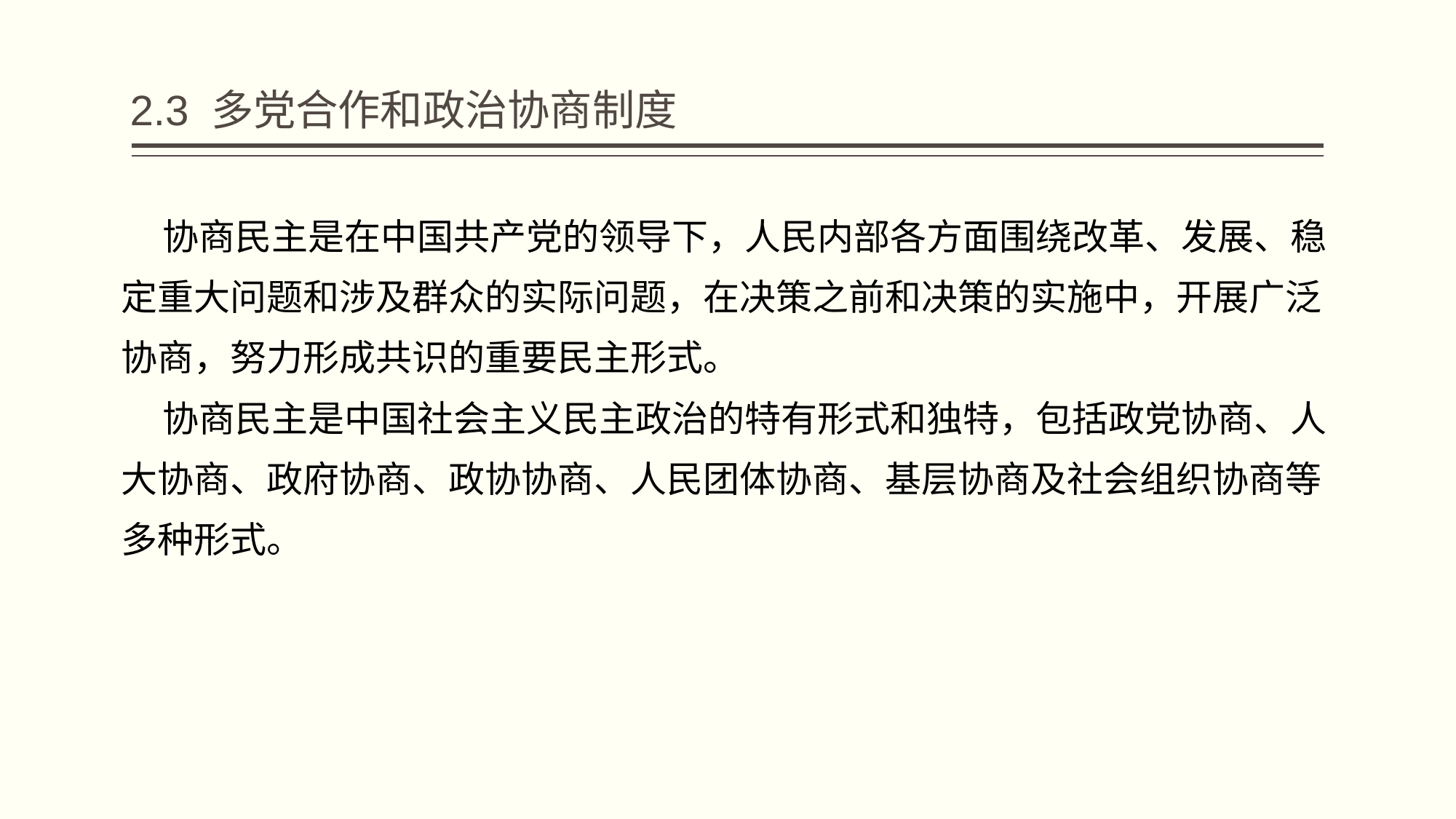

2.3 多党合作和政治协商制度
#
    协商民主是在中国共产党的领导下，人民内部各方面围绕改革、发展、稳定重大问题和涉及群众的实际问题，在决策之前和决策的实施中，开展广泛协商，努力形成共识的重要民主形式。
    协商民主是中国社会主义民主政治的特有形式和独特，包括政党协商、人大协商、政府协商、政协协商、人民团体协商、基层协商及社会组织协商等多种形式。